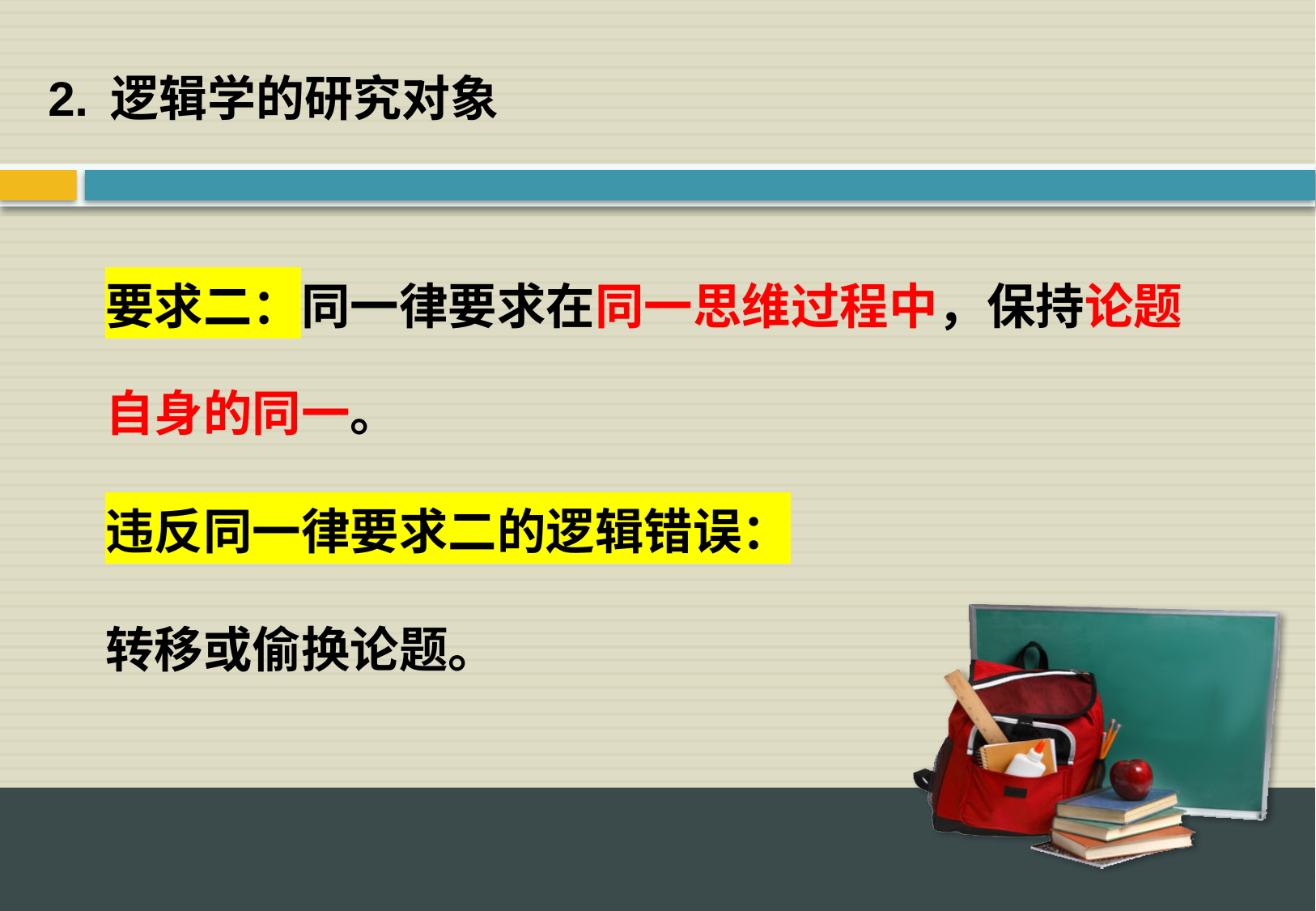

2. 逻辑学的研究对象
要求二：同一律要求在同一思维过程中，保持论题自身的同一。
违反同一律要求二的逻辑错误：
转移或偷换论题。